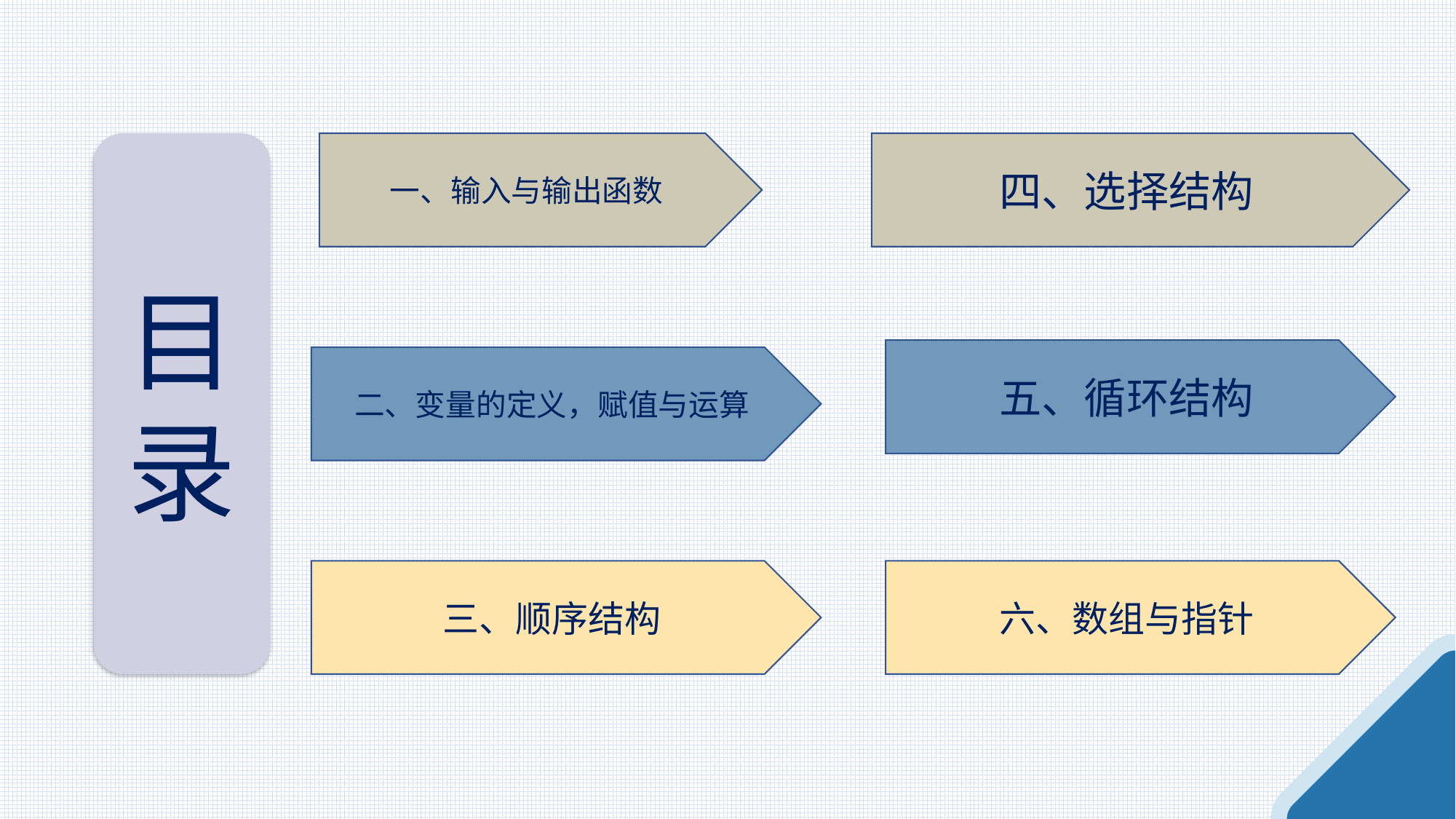

目录
一、输入与输出函数
四、选择结构
五、循环结构
二、变量的定义，赋值与运算
三、顺序结构
六、数组与指针